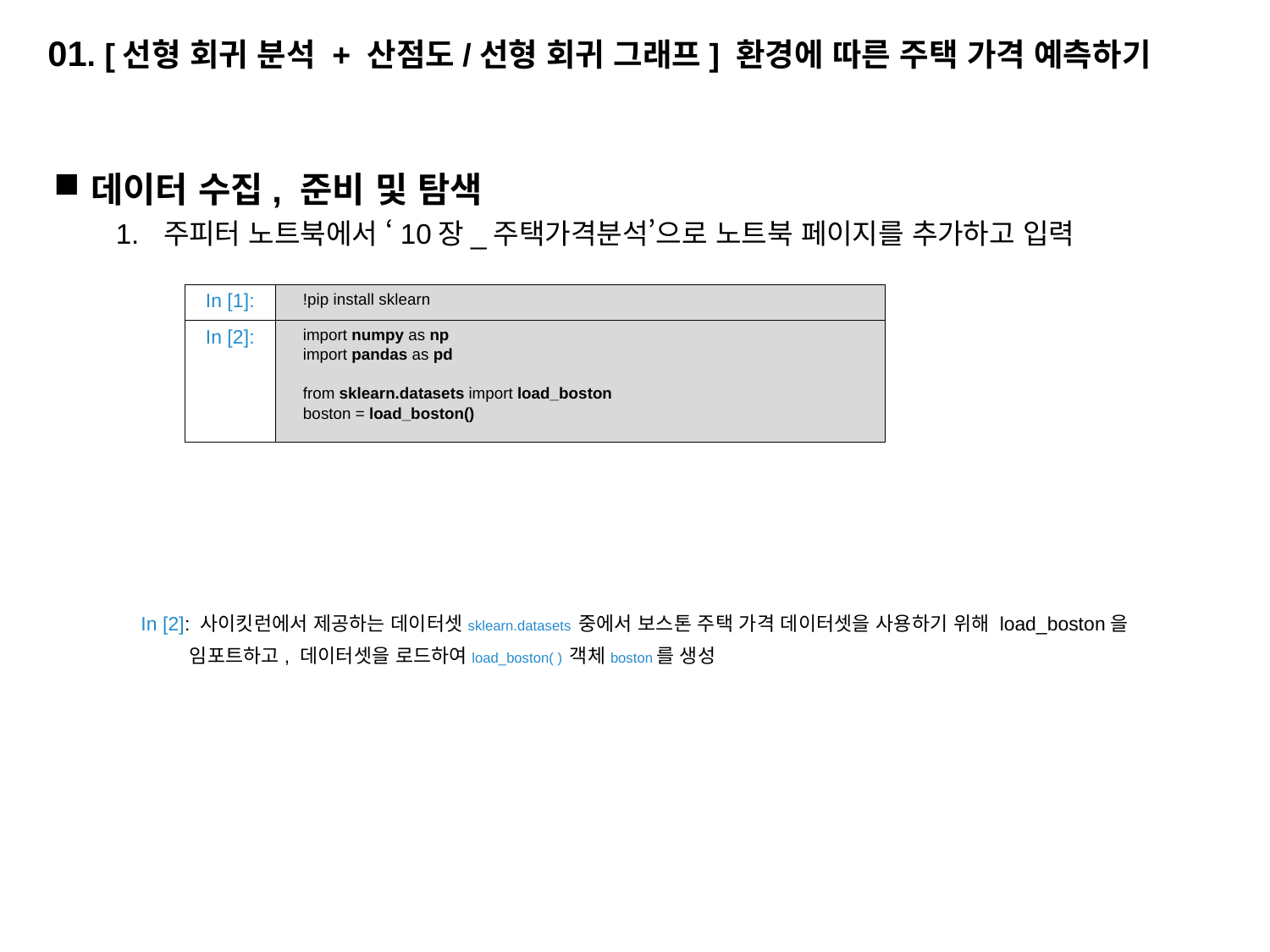

# 01. [선형 회귀 분석 + 산점도/선형 회귀 그래프] 환경에 따른 주택 가격 예측하기
데이터 수집, 준비 및 탐색
주피터 노트북에서 ‘10장_주택가격분석’으로 노트북 페이지를 추가하고 입력

In [2]: 사이킷런에서 제공하는 데이터셋sklearn.datasets 중에서 보스톤 주택 가격 데이터셋을 사용하기 위해 load_boston을
        임포트하고, 데이터셋을 로드하여load_boston( ) 객체boston를 생성
| In [1]: | !pip install sklearn |
| --- | --- |
| In [2]: | import numpy as np import pandas as pd from sklearn.datasets import load\_boston boston = load\_boston() |